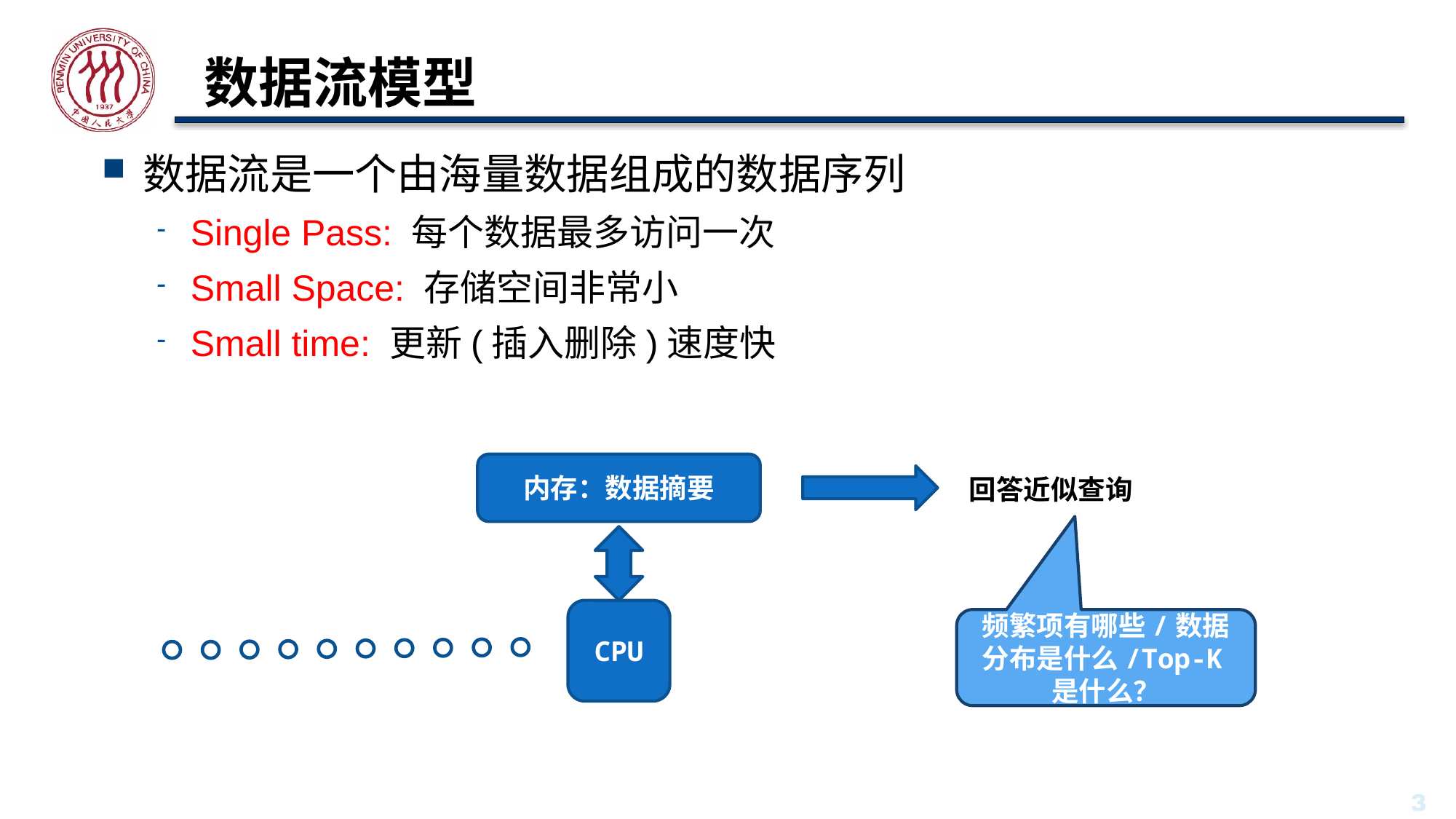

# 数据流模型
数据流是一个由海量数据组成的数据序列
Single Pass: 每个数据最多访问一次
Small Space: 存储空间非常小
Small time: 更新(插入删除)速度快
内存：数据摘要

回答近似查询

CPU
频繁项有哪些/数据分布是什么/Top-K是什么？